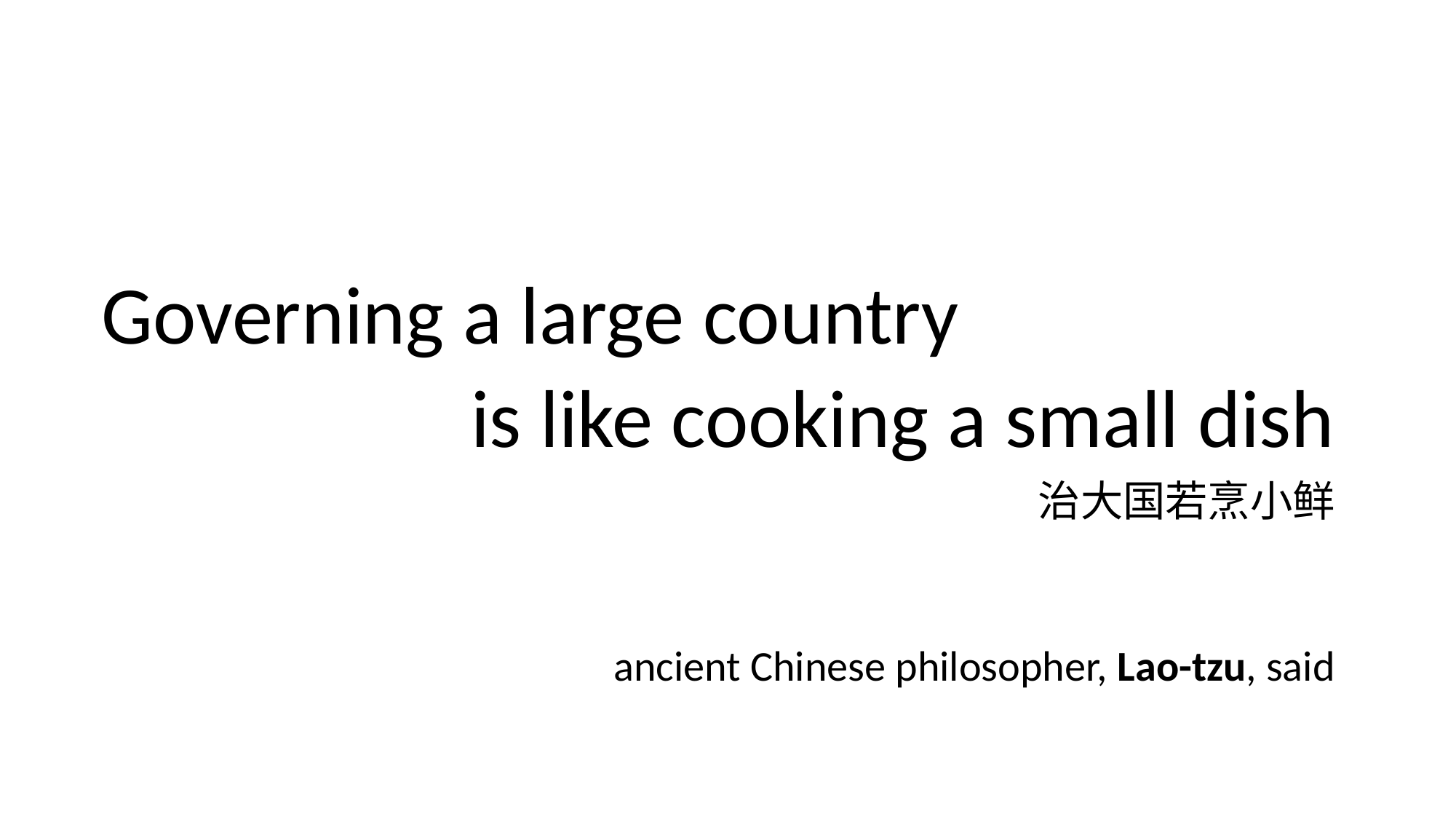

#
Governing a large country
is like cooking a small dish
治大国若烹小鲜

ancient Chinese philosopher, Lao-tzu, said